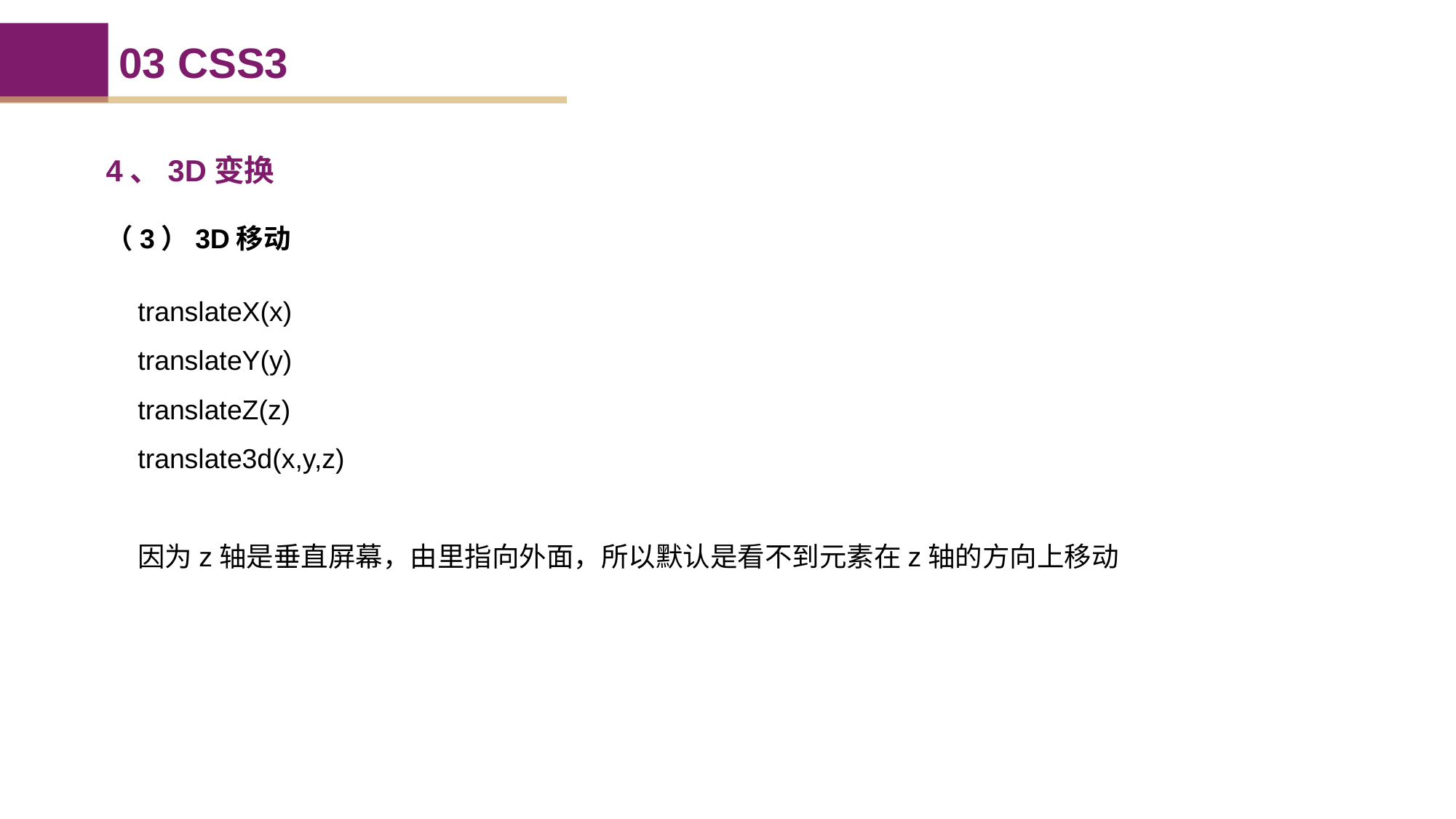

03 CSS3
4、3D变换
（3）3D移动
translateX(x)
translateY(y)
translateZ(z)
translate3d(x,y,z)

因为z轴是垂直屏幕，由里指向外面，所以默认是看不到元素在z轴的方向上移动
33